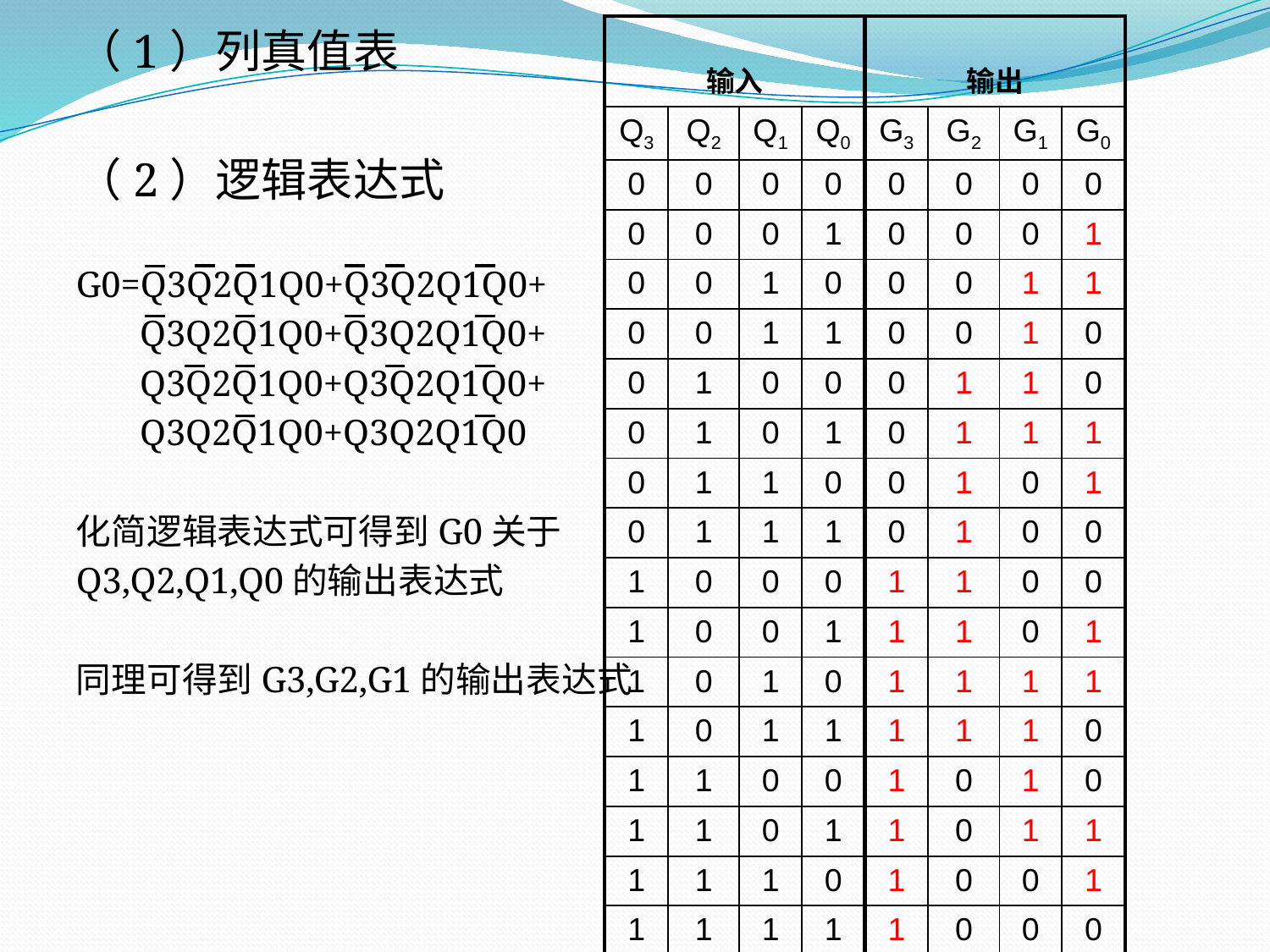

（1）列真值表

（2）逻辑表达式

G0=Q3Q2Q1Q0+Q3Q2Q1Q0+
       Q3Q2Q1Q0+Q3Q2Q1Q0+
       Q3Q2Q1Q0+Q3Q2Q1Q0+
       Q3Q2Q1Q0+Q3Q2Q1Q0

化简逻辑表达式可得到G0关于
Q3,Q2,Q1,Q0的输出表达式

同理可得到G3,G2,G1的输出表达式

| 输入 |  |  |  |
| --- | --- | --- | --- |
| Q3 | Q2 | Q1 | Q0 |
| 0 | 0 | 0 | 0 |
| 0 | 0 | 0 | 1 |
| 0 | 0 | 1 | 0 |
| 0 | 0 | 1 | 1 |
| 0 | 1 | 0 | 0 |
| 0 | 1 | 0 | 1 |
| 0 | 1 | 1 | 0 |
| 0 | 1 | 1 | 1 |
| 1 | 0 | 0 | 0 |
| 1 | 0 | 0 | 1 |
| 1 | 0 | 1 | 0 |
| 1 | 0 | 1 | 1 |
| 1 | 1 | 0 | 0 |
| 1 | 1 | 0 | 1 |
| 1 | 1 | 1 | 0 |
| 1 | 1 | 1 | 1 |
| 输出 |  |  |  |
| --- | --- | --- | --- |
| G3 | G2 | G1 | G0 |
| 0 | 0 | 0 | 0 |
| 0 | 0 | 0 | 1 |
| 0 | 0 | 1 | 1 |
| 0 | 0 | 1 | 0 |
| 0 | 1 | 1 | 0 |
| 0 | 1 | 1 | 1 |
| 0 | 1 | 0 | 1 |
| 0 | 1 | 0 | 0 |
| 1 | 1 | 0 | 0 |
| 1 | 1 | 0 | 1 |
| 1 | 1 | 1 | 1 |
| 1 | 1 | 1 | 0 |
| 1 | 0 | 1 | 0 |
| 1 | 0 | 1 | 1 |
| 1 | 0 | 0 | 1 |
| 1 | 0 | 0 | 0 |